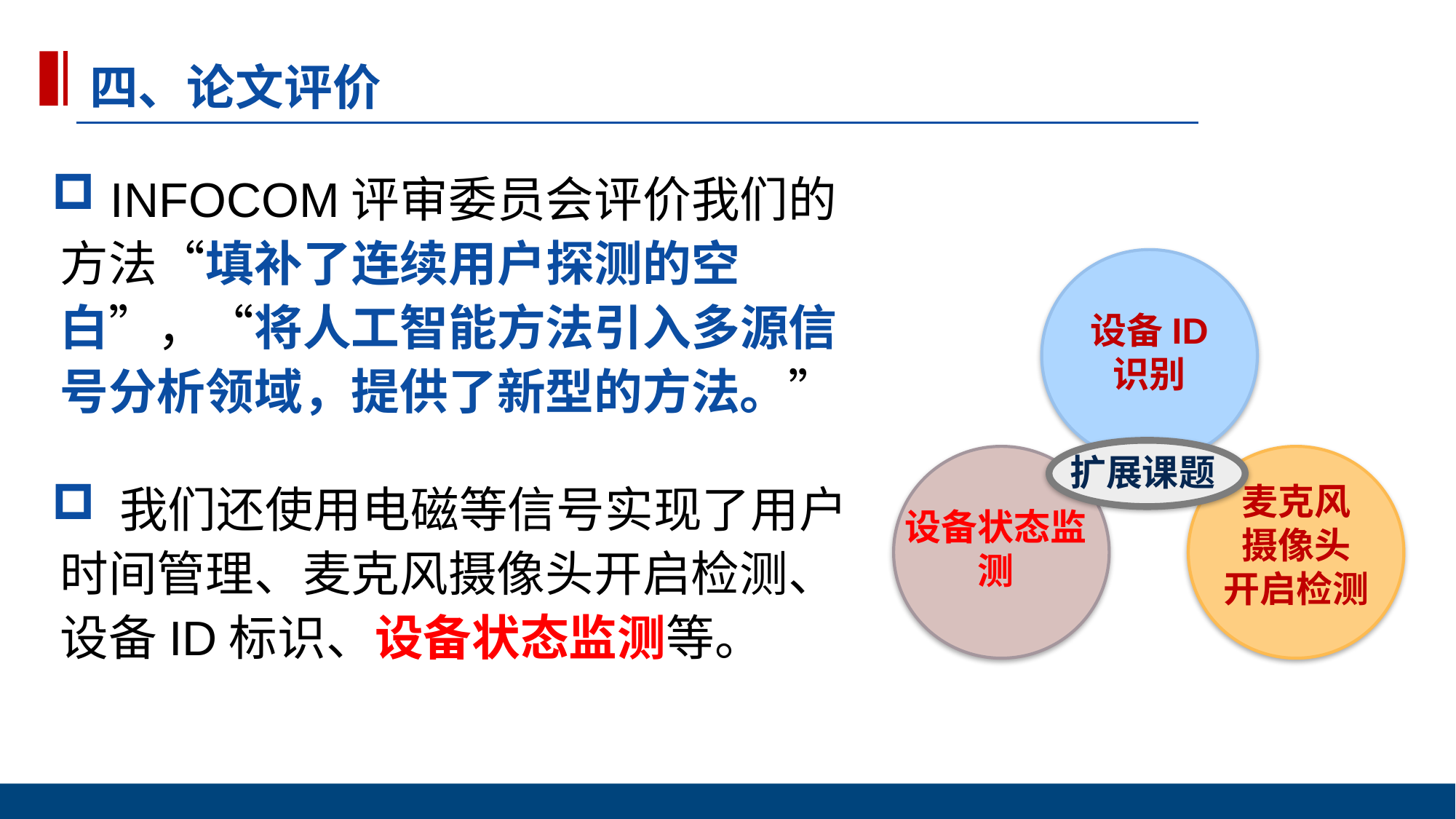

# 四、论文评价

 INFOCOM评审委员会评价我们的方法“填补了连续用户探测的空白”，“将人工智能方法引入多源信号分析领域，提供了新型的方法。”

 我们还使用电磁等信号实现了用户时间管理、麦克风摄像头开启检测、设备ID标识、设备状态监测等。

设备ID
识别

   扩展课题

麦克风
摄像头
开启检测
设备状态监测